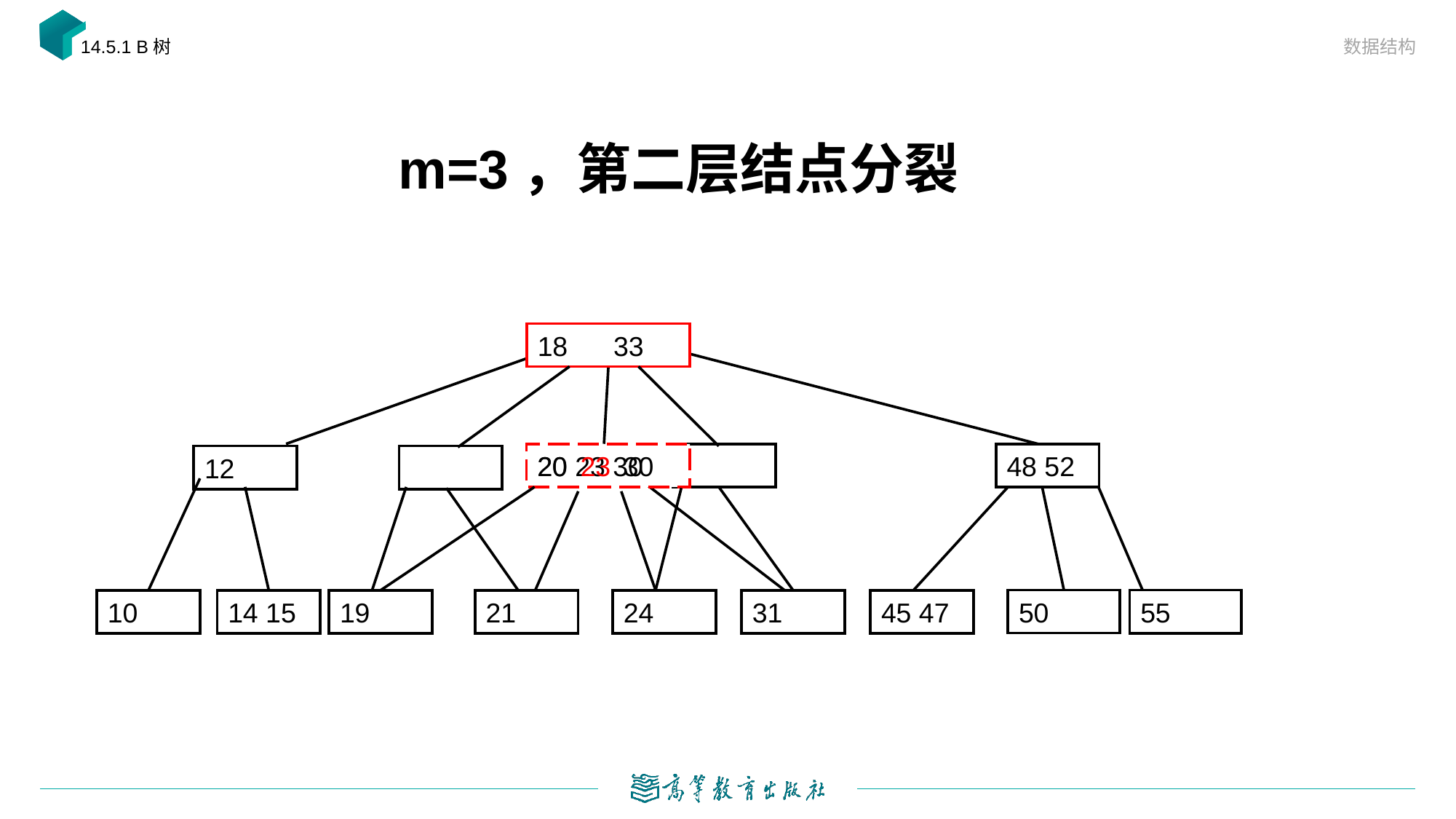

数据结构
14.5.1 B树
# m=3，第二层结点分裂
18      33
18 33

48 52
20 23 30
20
23
30

12

50
55
10
14 15
19
21
24
31
45 47